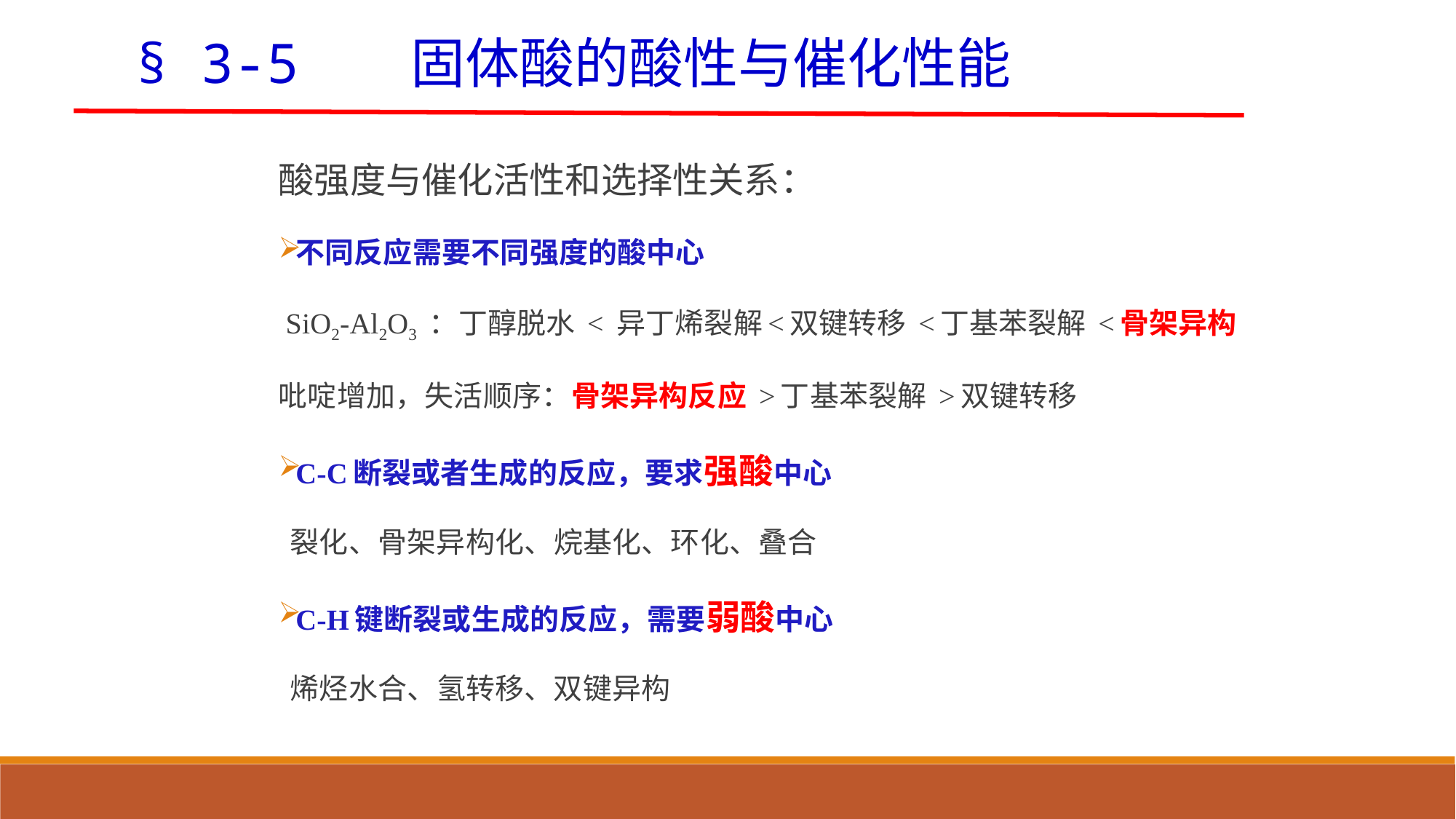

§ 3-5   固体酸的酸性与催化性能

酸强度与催化活性和选择性关系：
不同反应需要不同强度的酸中心
 SiO2-Al2O3 ：丁醇脱水 < 异丁烯裂解<双键转移 <丁基苯裂解 <骨架异构
吡啶增加，失活顺序：骨架异构反应 >丁基苯裂解 >双键转移
C-C断裂或者生成的反应，要求强酸中心
 裂化、骨架异构化、烷基化、环化、叠合
C-H键断裂或生成的反应，需要弱酸中心
 烯烃水合、氢转移、双键异构